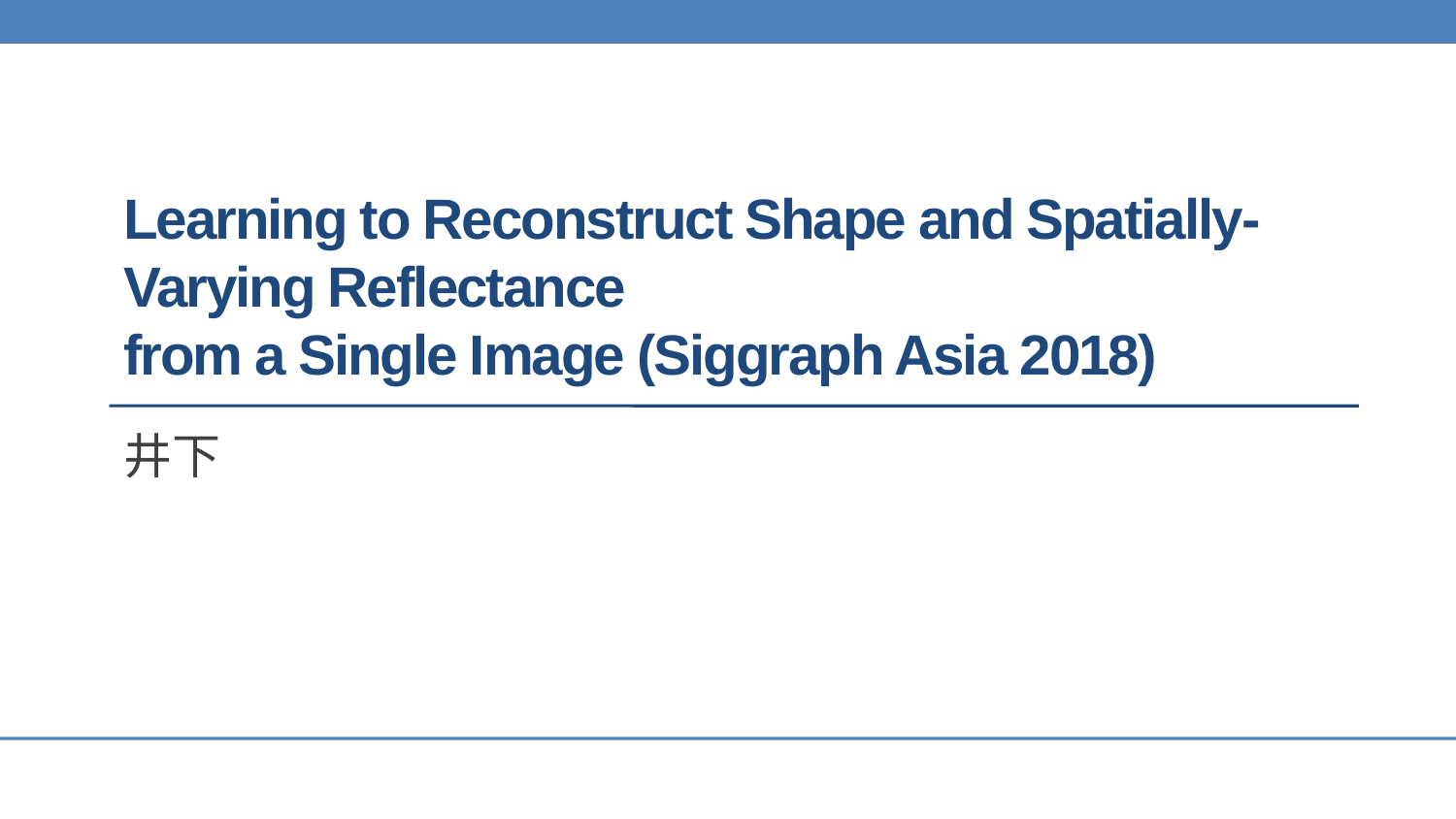

# Learning to Reconstruct Shape and Spatially-Varying Reflectance from a Single Image (Siggraph Asia 2018)
井下